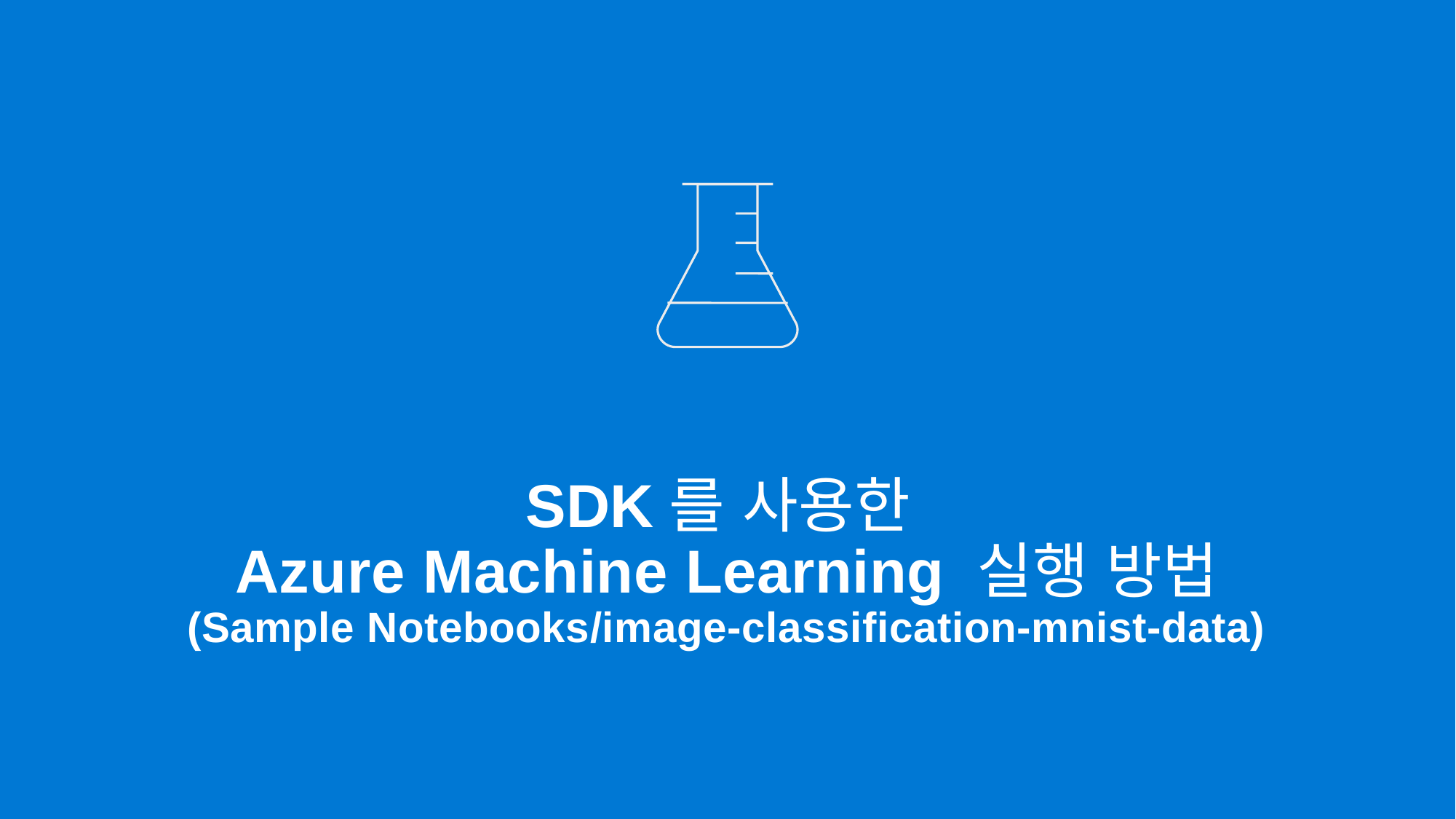

# SDK를 사용한 Azure Machine Learning 실행 방법 (Sample Notebooks/image-classification-mnist-data)